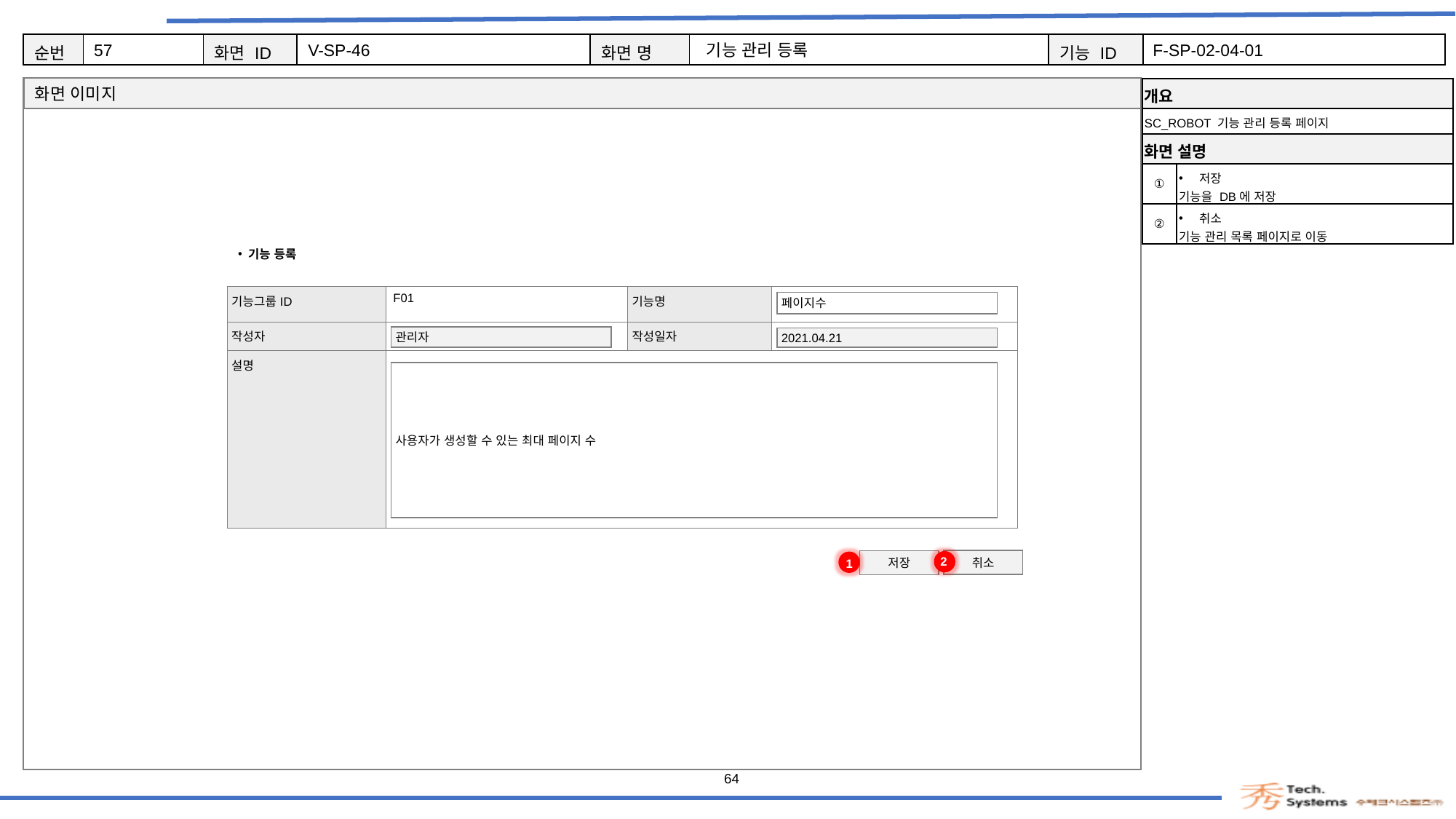

57
V-SP-46
기능 관리 등록
F-SP-02-04-01
| 개요 |  |
| --- | --- |
| SC\_ROBOT 기능 관리 등록 페이지 |  |
| 화면 설명 | Description |
| ① | 저장 기능을 DB에 저장 |
| ② | 취소 기능 관리 목록 페이지로 이동 |
기능 등록
| 기능그룹ID | F01 | 기능명 |  |
| --- | --- | --- | --- |
| 작성자 |  | 작성일자 |  |
| 설명 |  |  |  |
페이지수
관리자
2021.04.21
사용자가 생성할 수 있는 최대 페이지 수
2

1

취소
저장